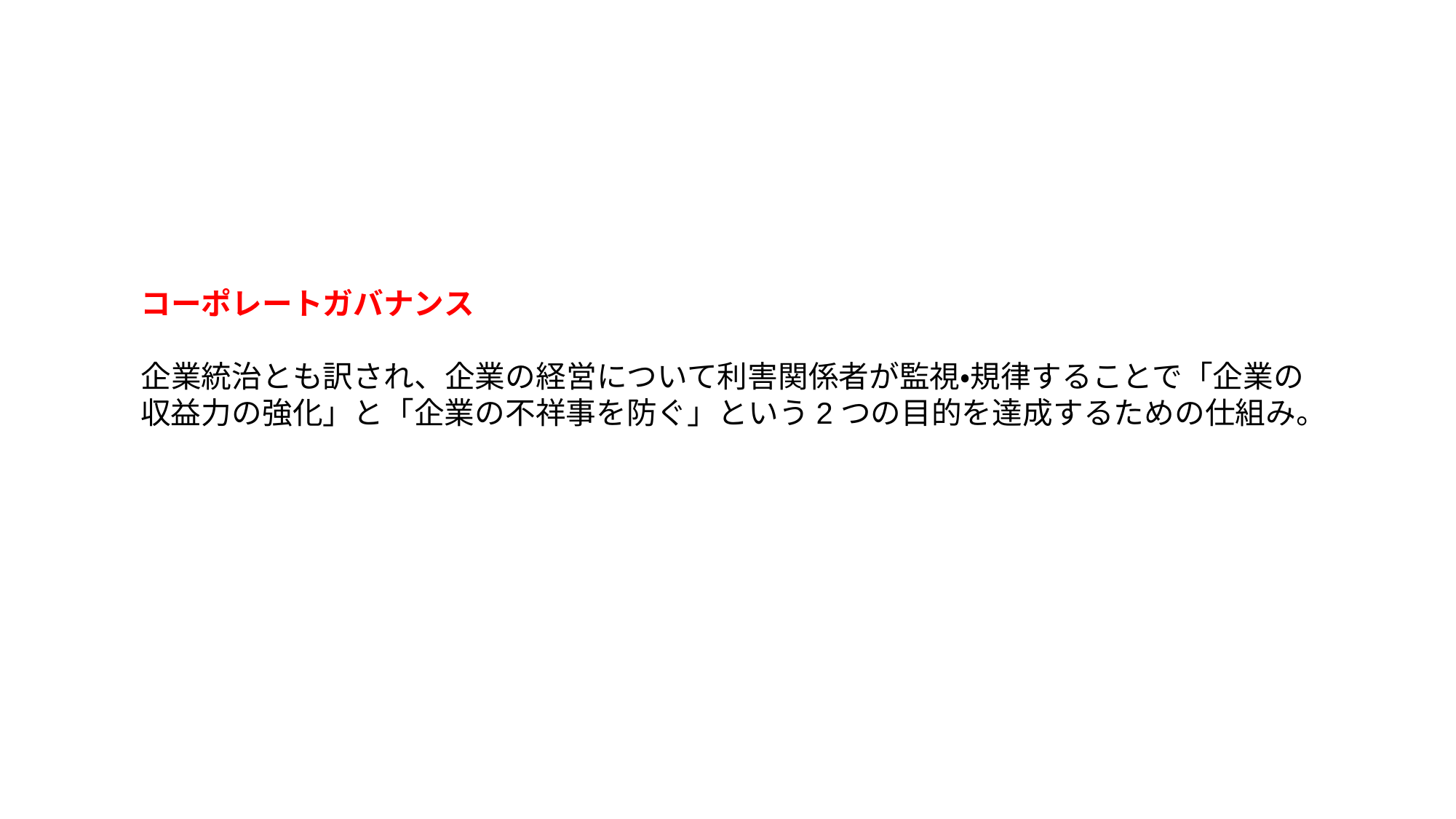

コーポレートガバナンス

企業統治とも訳され、企業の経営について利害関係者が監視・規律することで「企業の収益力の強化」と「企業の不祥事を防ぐ」という2つの目的を達成するための仕組み。